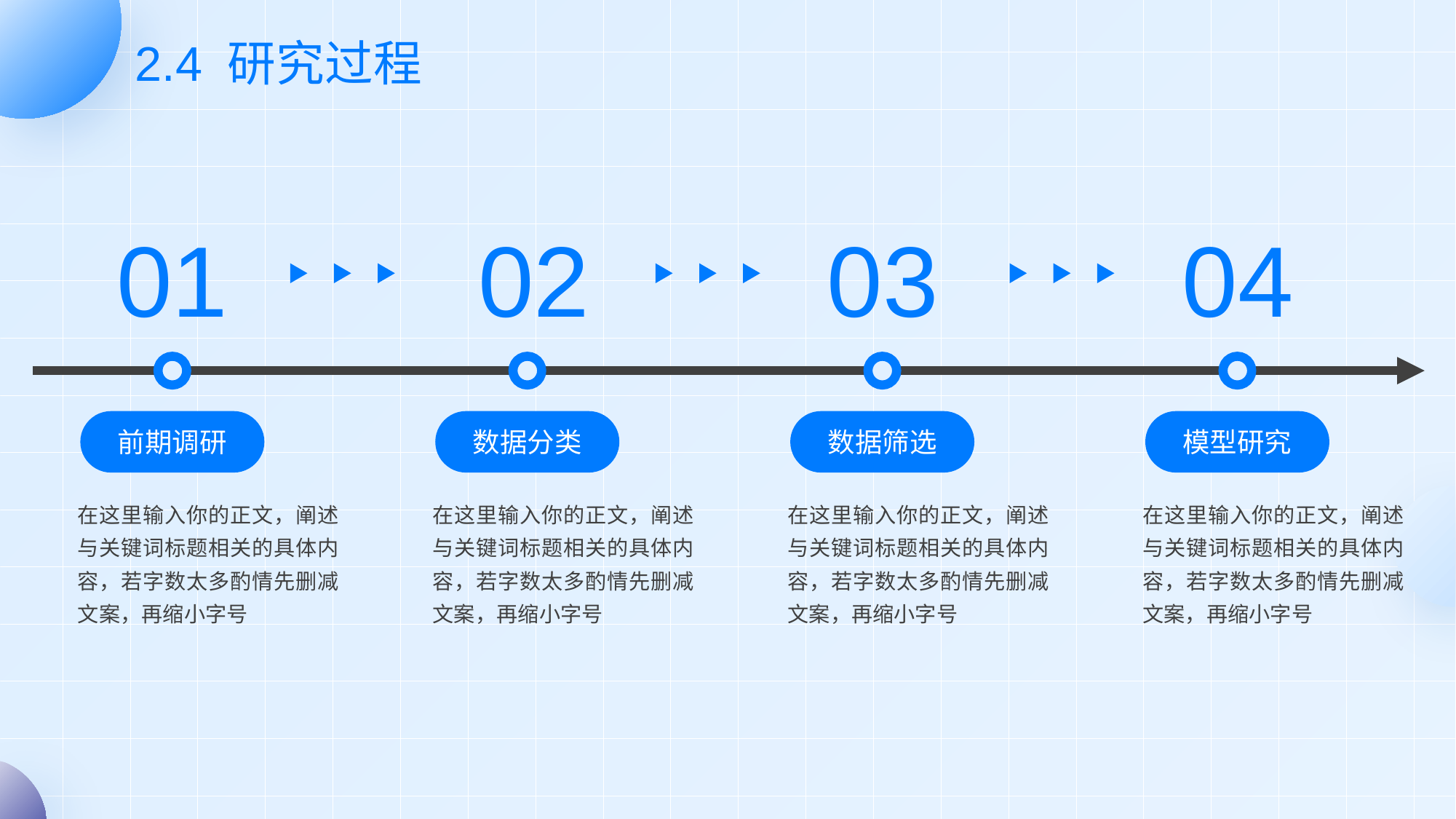

# 2.4 研究过程
01
02
03
04

前期调研
在这里输入你的正文，阐述与关键词标题相关的具体内容，若字数太多酌情先删减文案，再缩小字号
数据分类
在这里输入你的正文，阐述与关键词标题相关的具体内容，若字数太多酌情先删减文案，再缩小字号
数据筛选
在这里输入你的正文，阐述与关键词标题相关的具体内容，若字数太多酌情先删减文案，再缩小字号
模型研究
在这里输入你的正文，阐述与关键词标题相关的具体内容，若字数太多酌情先删减文案，再缩小字号